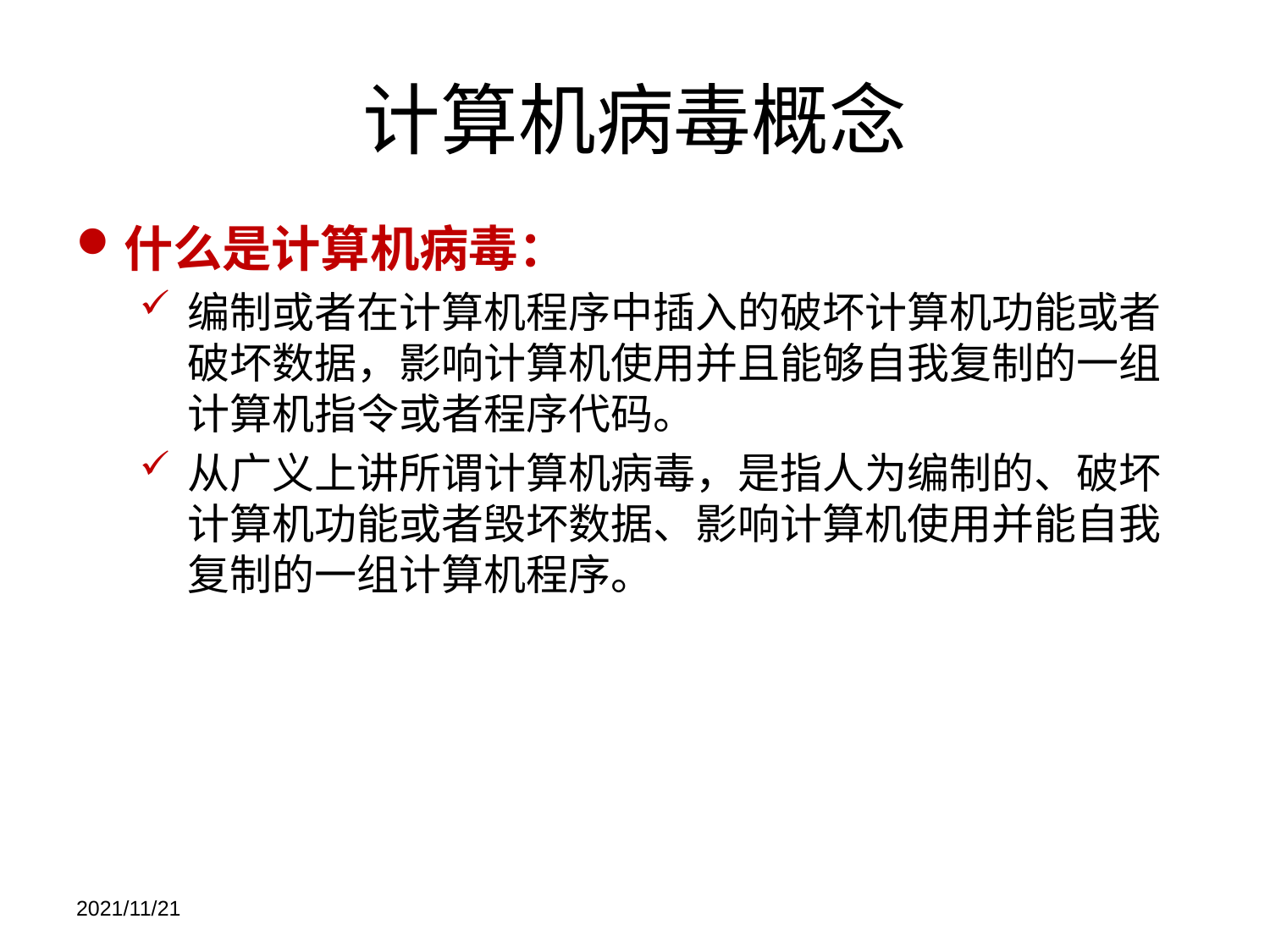

# 计算机病毒概念
什么是计算机病毒：
编制或者在计算机程序中插入的破坏计算机功能或者破坏数据，影响计算机使用并且能够自我复制的一组计算机指令或者程序代码。
从广义上讲所谓计算机病毒，是指人为编制的、破坏计算机功能或者毁坏数据、影响计算机使用并能自我复制的一组计算机程序。
2021/11/21